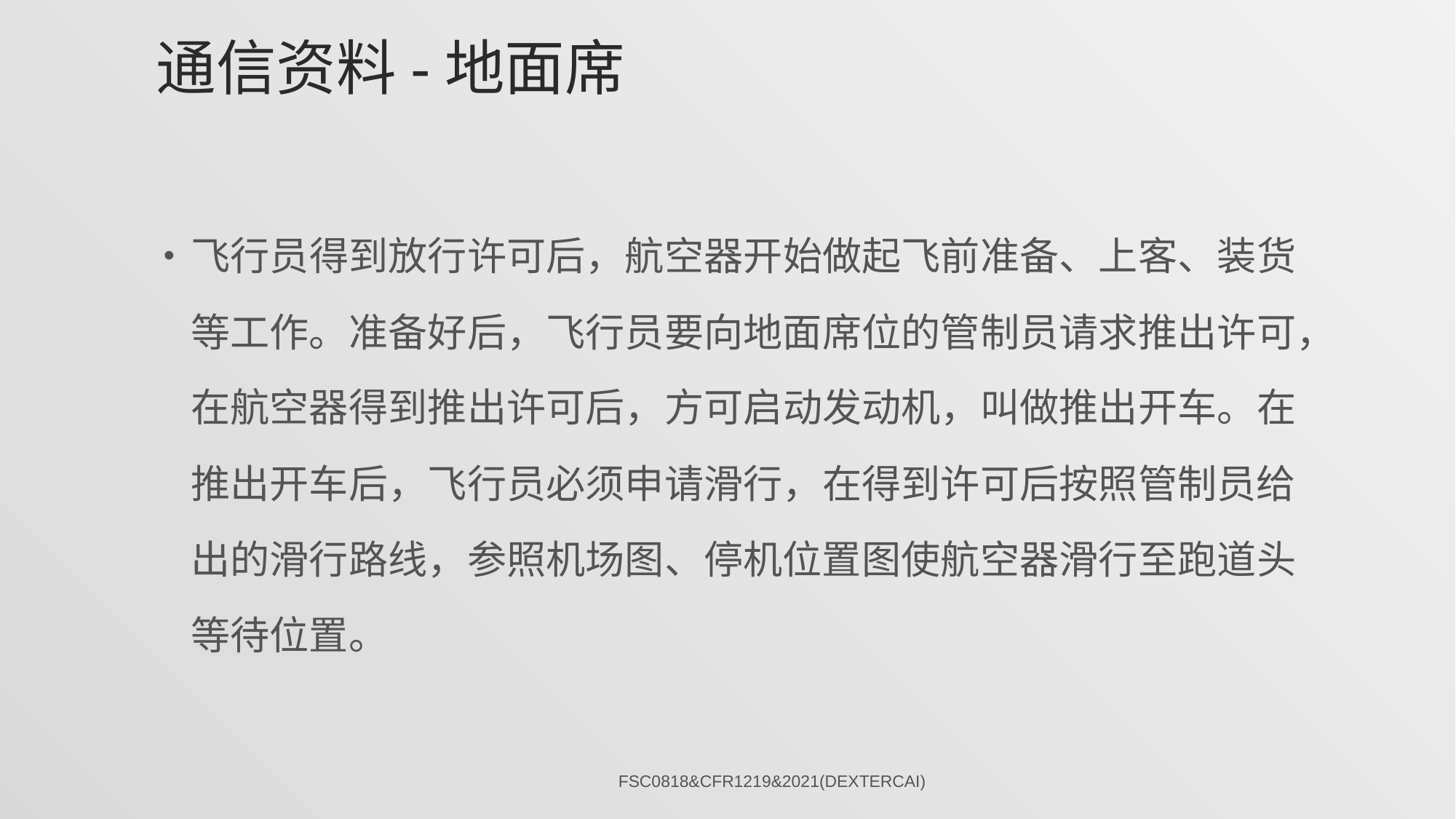

# 通信资料-地面席
飞行员得到放行许可后，航空器开始做起飞前准备、上客、装货等工作。准备好后，飞行员要向地面席位的管制员请求推出许可，在航空器得到推出许可后，方可启动发动机，叫做推出开车。在推出开车后，飞行员必须申请滑行，在得到许可后按照管制员给出的滑行路线，参照机场图、停机位置图使航空器滑行至跑道头等待位置。
FSC0818&CFR1219&2021(DexterCai)